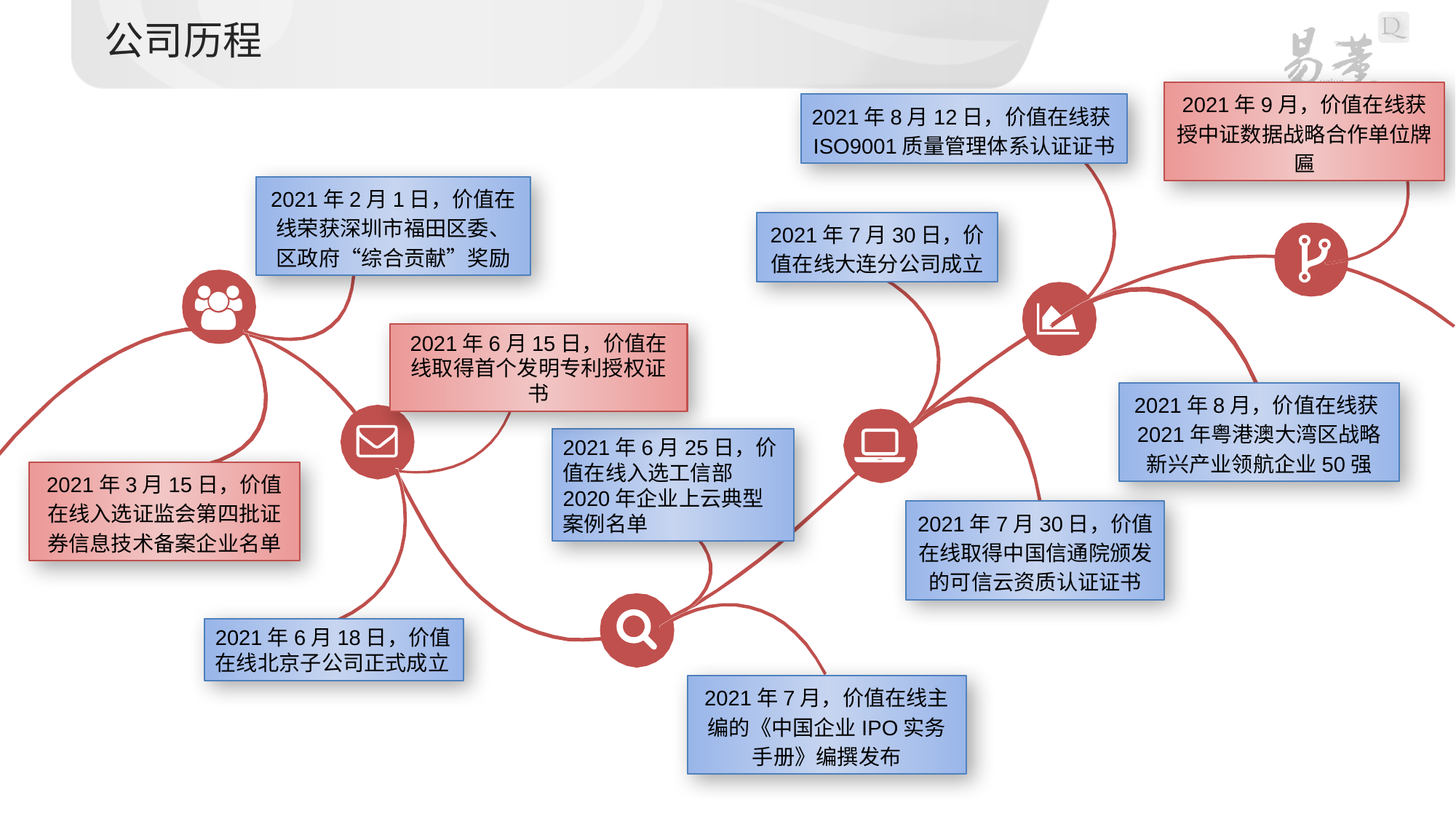

公司历程
2021年9月，价值在线获授中证数据战略合作单位牌匾
2021年8月12日，价值在线获ISO9001质量管理体系认证证书
2021年2月1日，价值在线荣获深圳市福田区委、区政府“综合贡献”奖励

2021年7月30日，价值在线大连分公司成立

2021年6月15日，价值在线取得首个发明专利授权证书

2021年8月，价值在线获2021年粤港澳大湾区战略新兴产业领航企业50强

2021年6月25日，价值在线入选工信部2020年企业上云典型案例名单
2021年3月15日，价值在线入选证监会第四批证券信息技术备案企业名单
2021年7月30日，价值在线取得中国信通院颁发的可信云资质认证证书

2021年6月18日，价值在线北京子公司正式成立
2021年7月，价值在线主编的《中国企业IPO实务手册》编撰发布